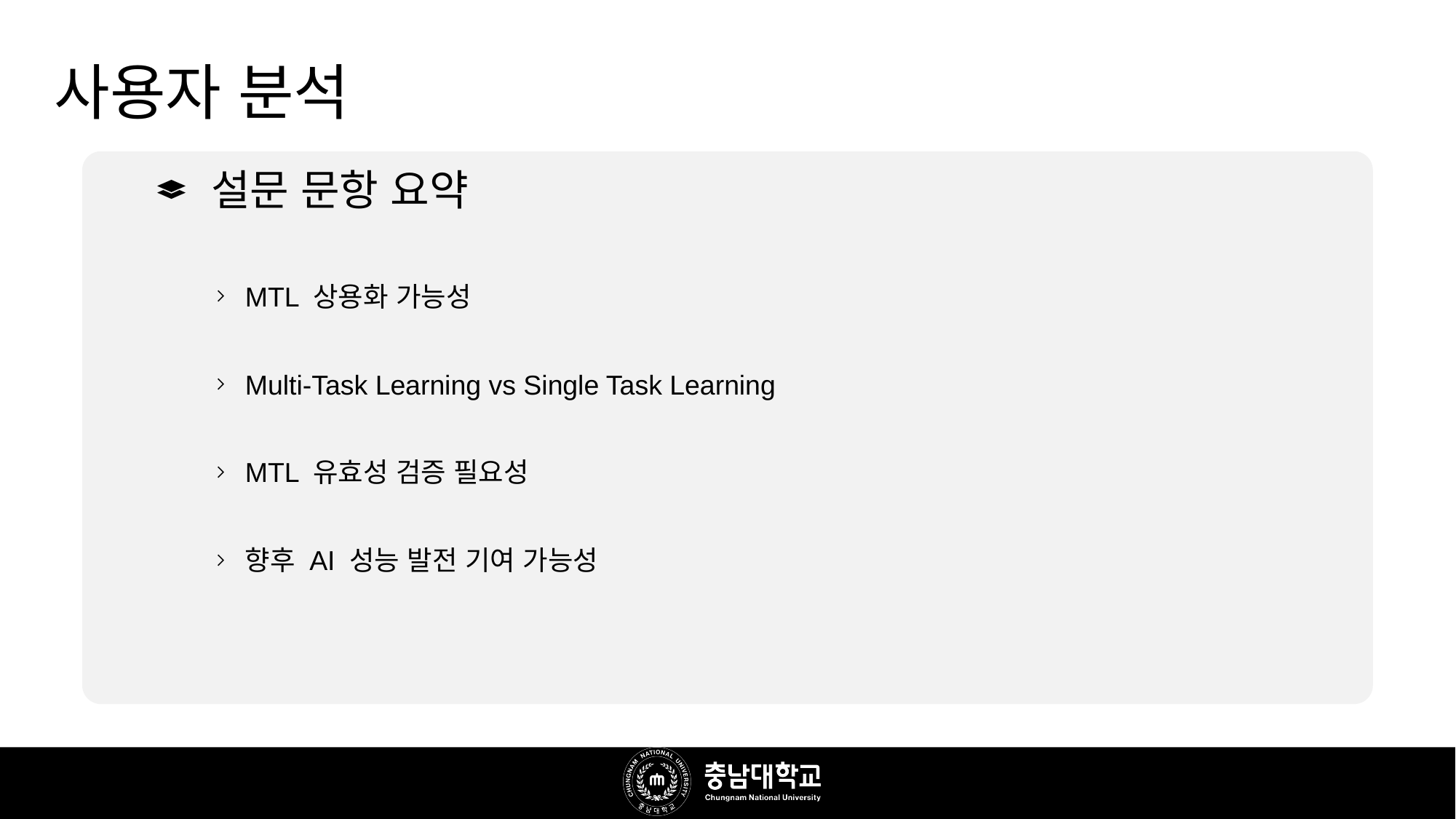

# 사용자 분석
설문 문항 요약

MTL 상용화 가능성

Multi-Task Learning vs Single Task Learning

MTL 유효성 검증 필요성

향후 AI 성능 발전 기여 가능성